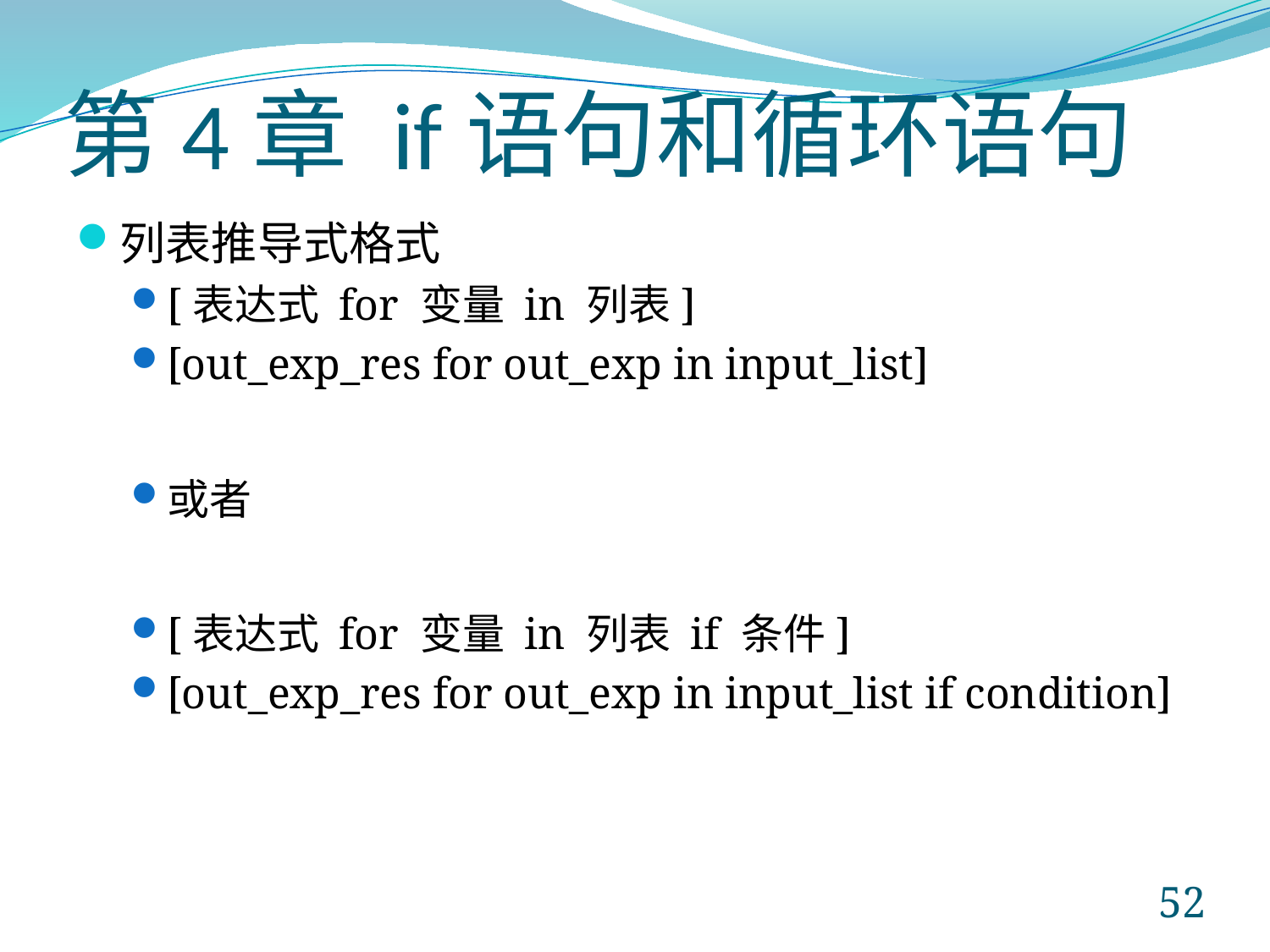

# 第4章 if语句和循环语句
列表推导式格式
[表达式 for 变量 in 列表]
[out_exp_res for out_exp in input_list]

或者

[表达式 for 变量 in 列表 if 条件]
[out_exp_res for out_exp in input_list if condition]
52